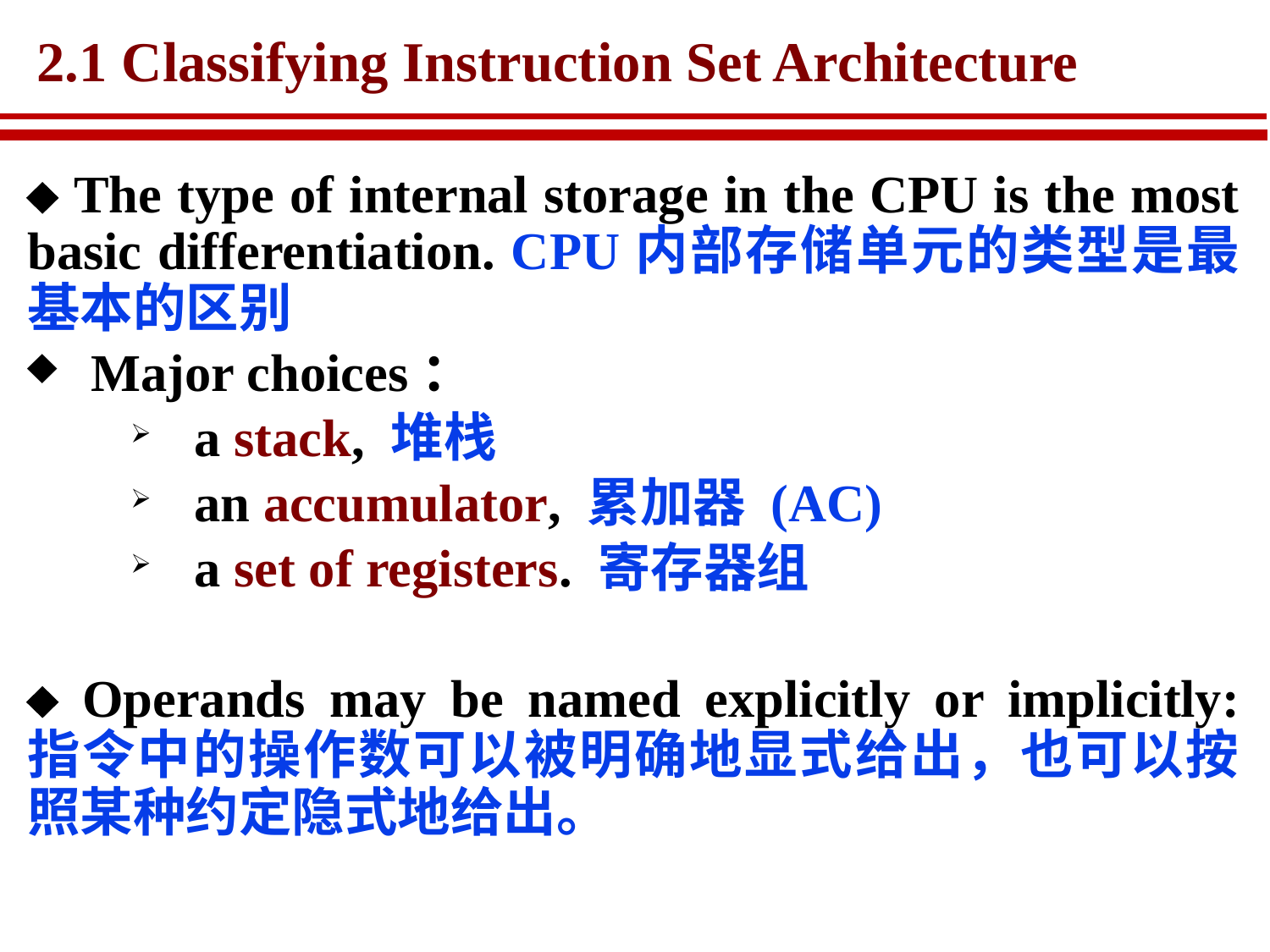

# 2.1 Classifying Instruction Set Architecture
♦ The type of internal storage in the CPU is the most basic differentiation. CPU内部存储单元的类型是最基本的区别
Major choices：
a stack, 堆栈
an accumulator, 累加器 (AC)
a set of registers. 寄存器组

♦ Operands may be named explicitly or implicitly: 指令中的操作数可以被明确地显式给出，也可以按照某种约定隐式地给出。